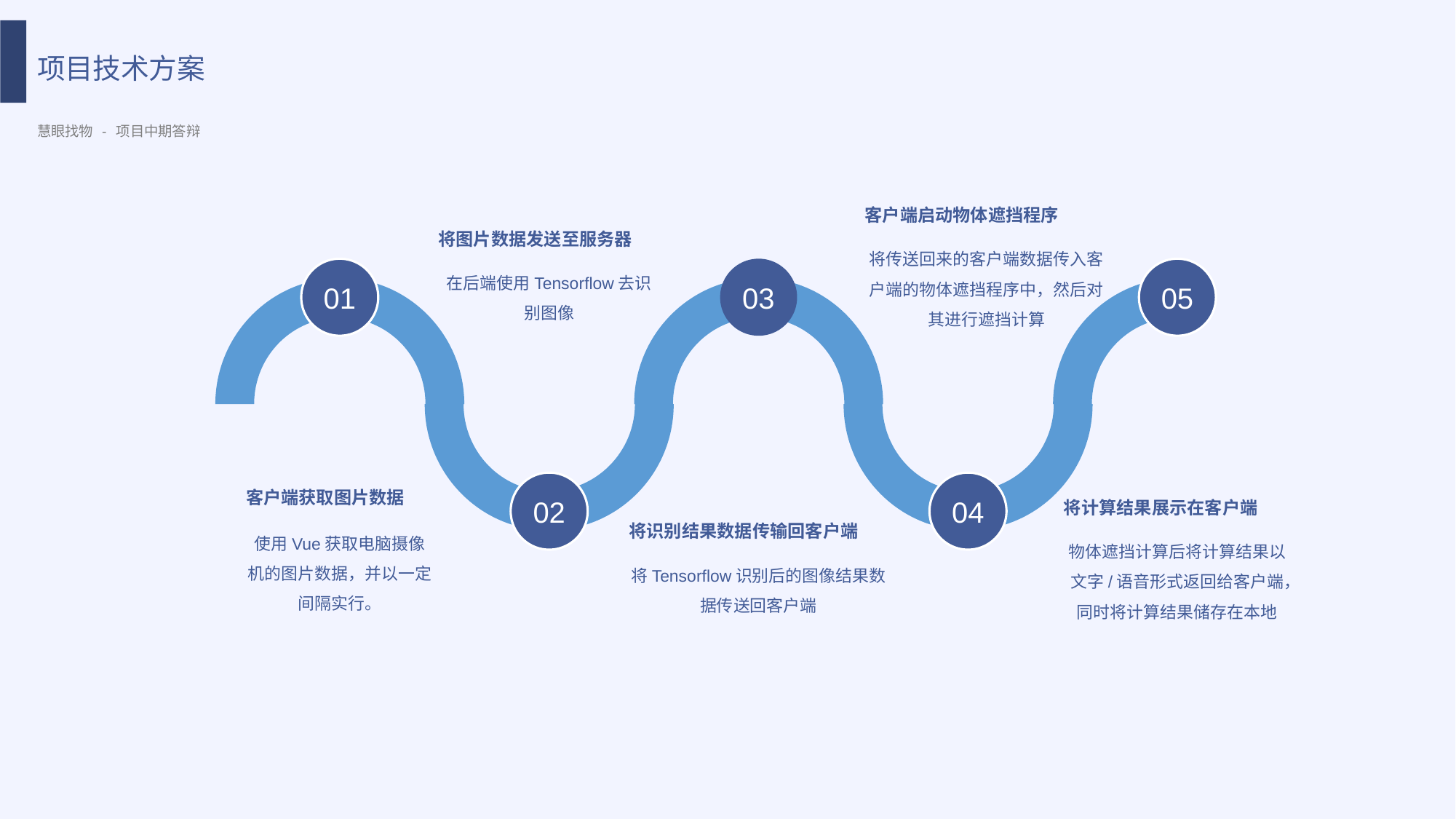

项目技术方案

慧眼找物 - 项目中期答辩
客户端启动物体遮挡程序
将传送回来的客户端数据传入客户端的物体遮挡程序中，然后对其进行遮挡计算
将图片数据发送至服务器
在后端使用Tensorflow去识别图像

01
03
05

客户端获取图片数据
使用Vue获取电脑摄像机的图片数据，并以一定间隔实行。
02
04
将计算结果展示在客户端
物体遮挡计算后将计算结果以文字/语音形式返回给客户端，同时将计算结果储存在本地
将识别结果数据传输回客户端
将Tensorflow识别后的图像结果数据传送回客户端